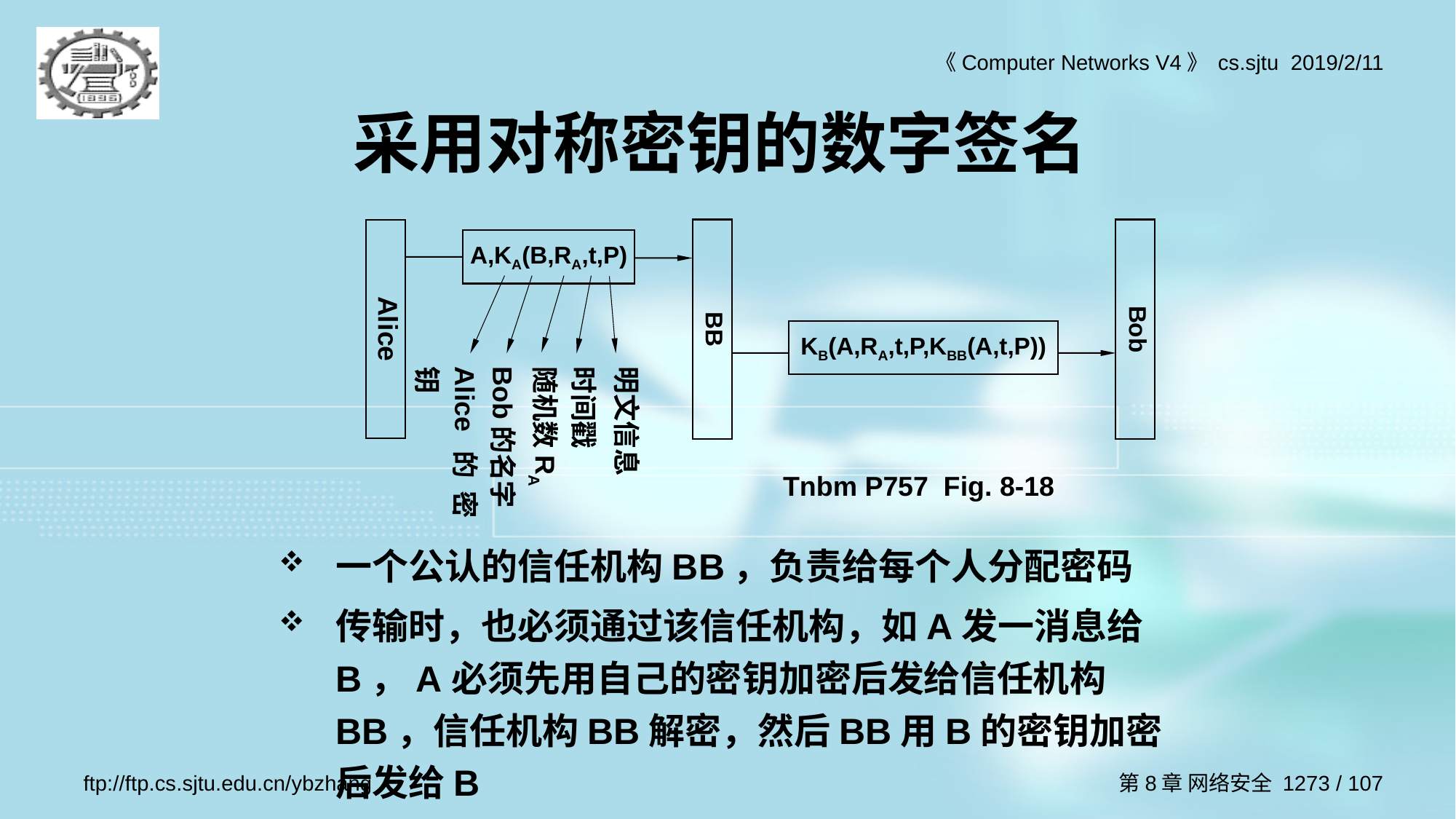

# 采用对称密钥的数字签名
Alice
BB
Bob
A,KA(B,RA,t,P)

KB(A,RA,t,P,KBB(A,t,P))

明文信息
时间戳
随机数RA
Bob的名字
Alice的密钥
Tnbm P757  Fig. 8-18
一个公认的信任机构BB，负责给每个人分配密码
传输时，也必须通过该信任机构，如A发一消息给B，A必须先用自己的密钥加密后发给信任机构BB，信任机构BB解密，然后BB用B的密钥加密后发给B